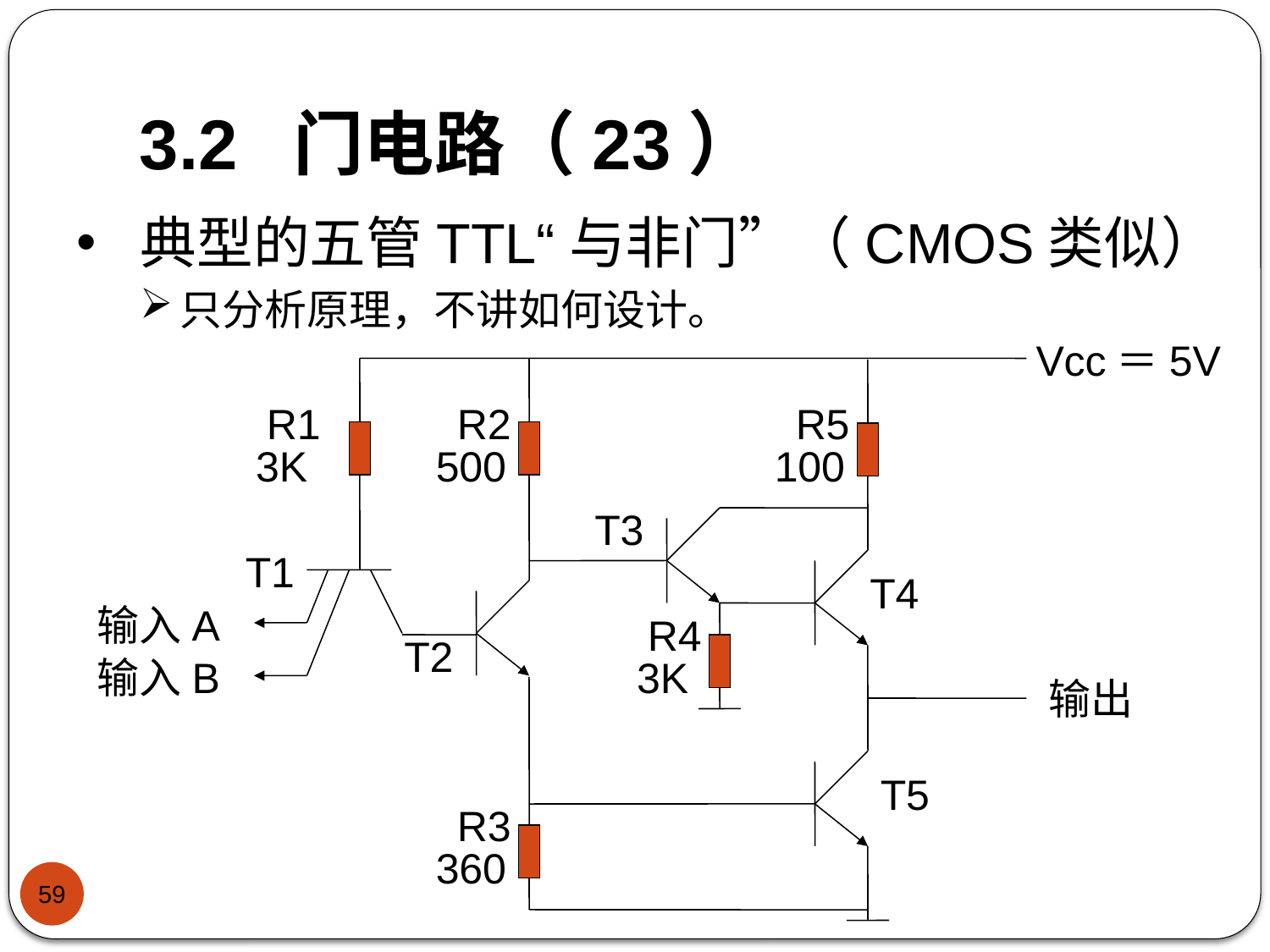

# 3.2  门电路（23）
典型的五管TTL“与非门”（CMOS类似）
只分析原理，不讲如何设计。
Vcc＝5V

R1
3K
R2
500
R5
100
T3
T1
T4
输入A
R4
3K
T2
输入B
输出
T5
R3
360
59